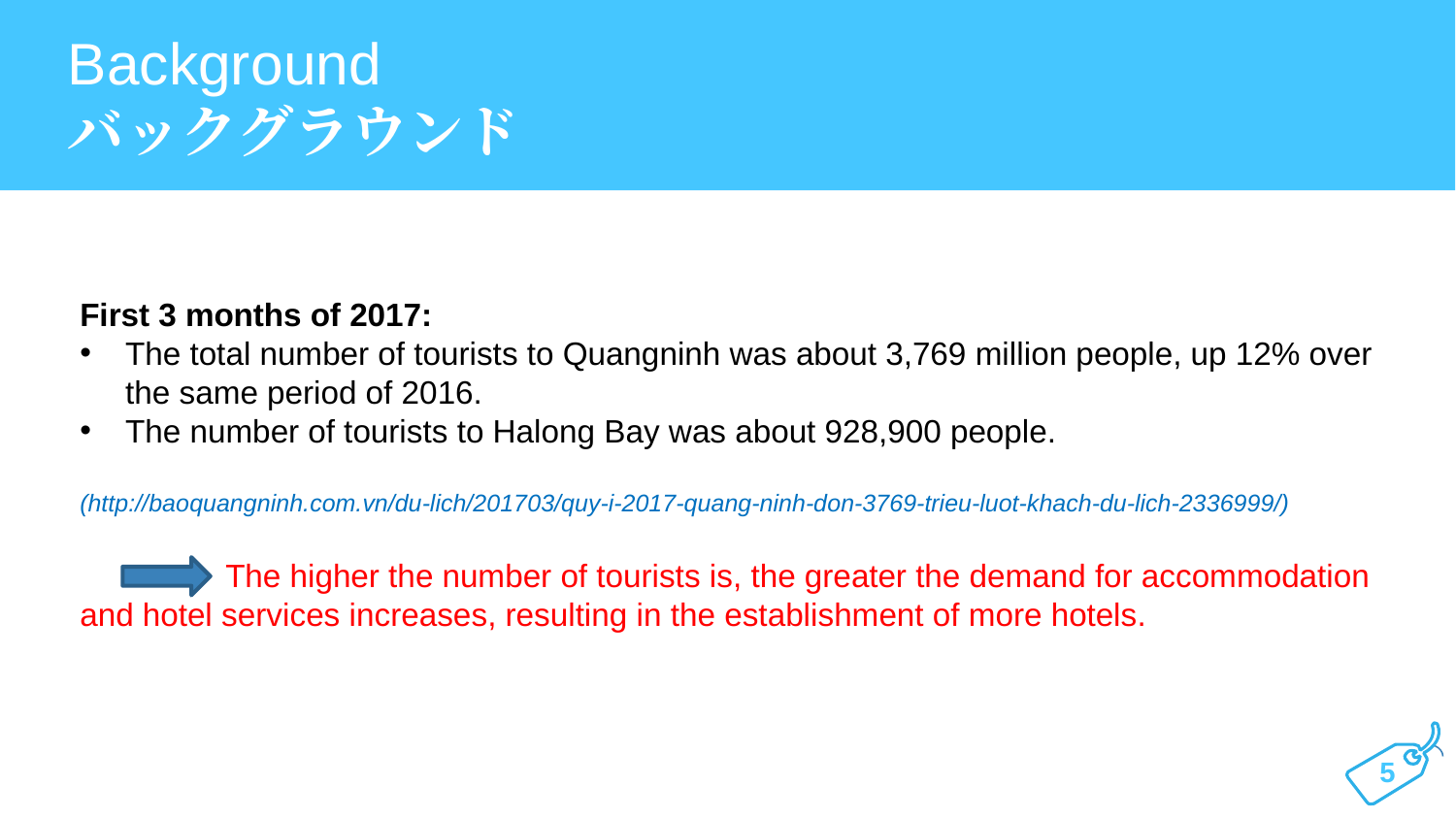

Background
バックグラウンド
First 3 months of 2017:
The total number of tourists to Quangninh was about 3,769 million people, up 12% over the same period of 2016.
The number of tourists to Halong Bay was about 928,900 people.
(http://baoquangninh.com.vn/du-lich/201703/quy-i-2017-quang-ninh-don-3769-trieu-luot-khach-du-lich-2336999/)

	The higher the number of tourists is, the greater the demand for accommodation and hotel services increases, resulting in the establishment of more hotels.

5